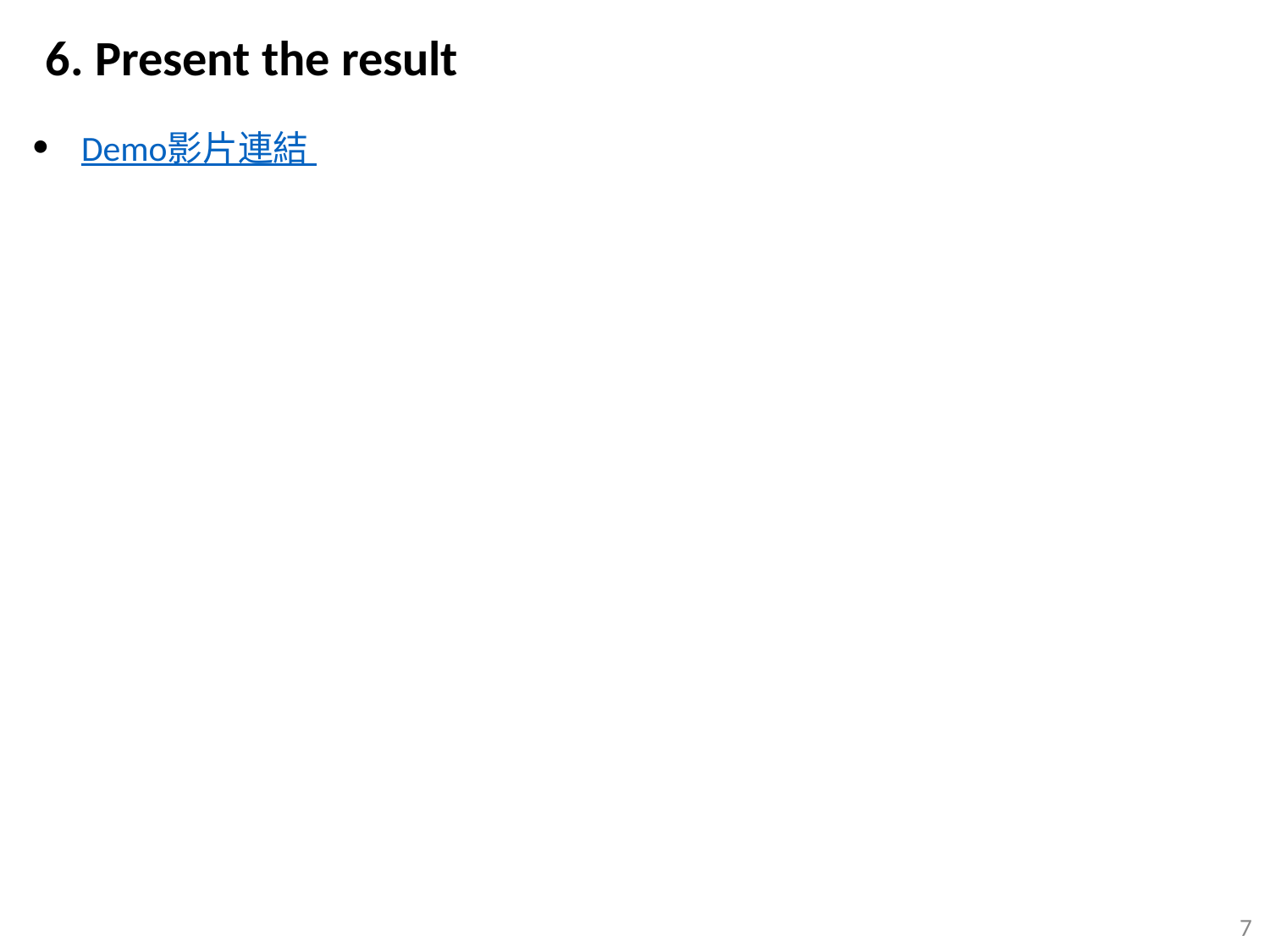

# 6. Present the result
Demo影片連結
7